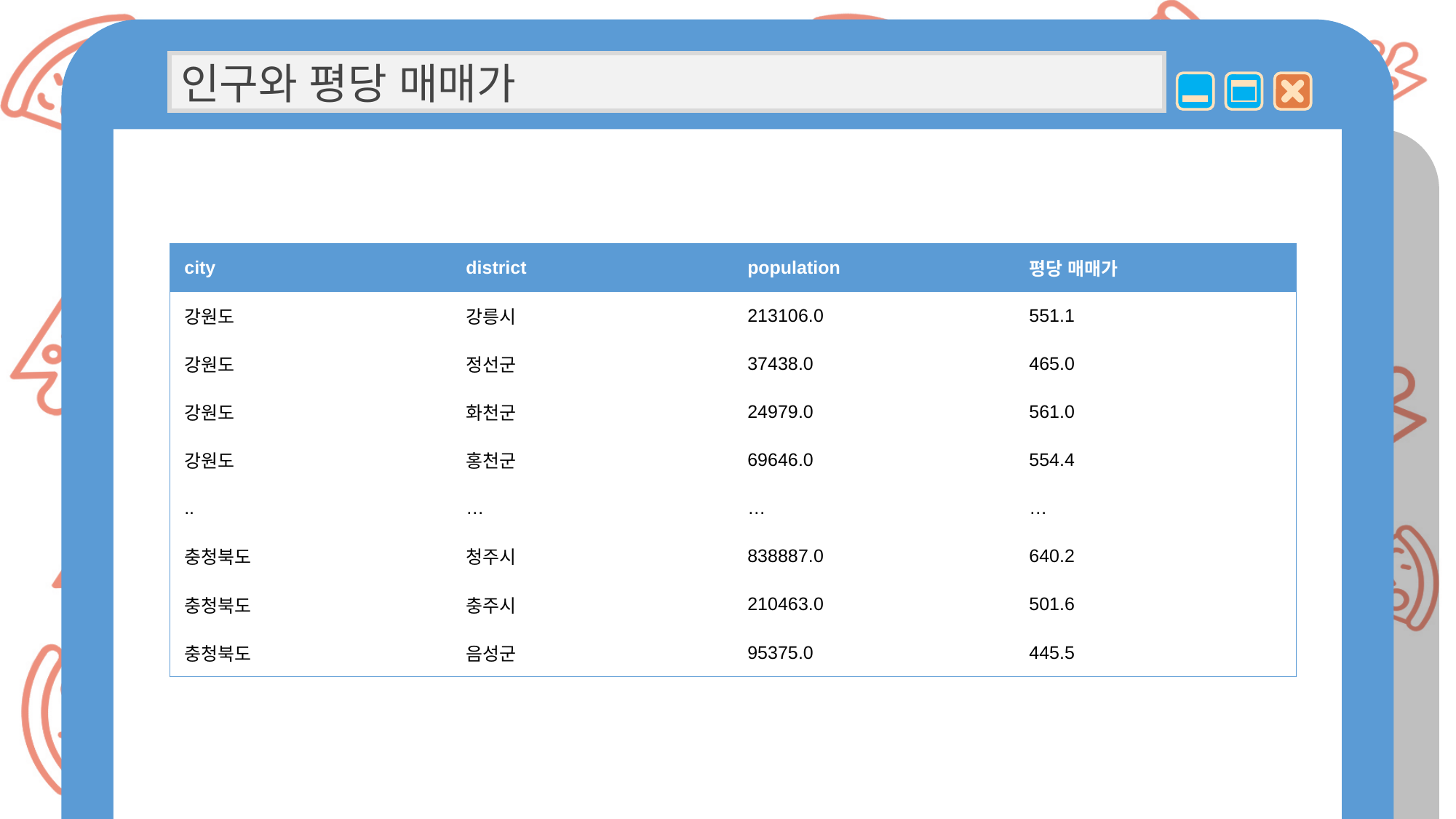

인구와 평당 매매가

| city | district | population | 평당 매매가 |
| --- | --- | --- | --- |
| 강원도 | 강릉시 | 213106.0 | 551.1 |
| 강원도 | 정선군 | 37438.0 | 465.0 |
| 강원도 | 화천군 | 24979.0 | 561.0 |
| 강원도 | 홍천군 | 69646.0 | 554.4 |
| .. | … | … | … |
| 충청북도 | 청주시 | 838887.0 | 640.2 |
| 충청북도 | 충주시 | 210463.0 | 501.6 |
| 충청북도 | 음성군 | 95375.0 | 445.5 |